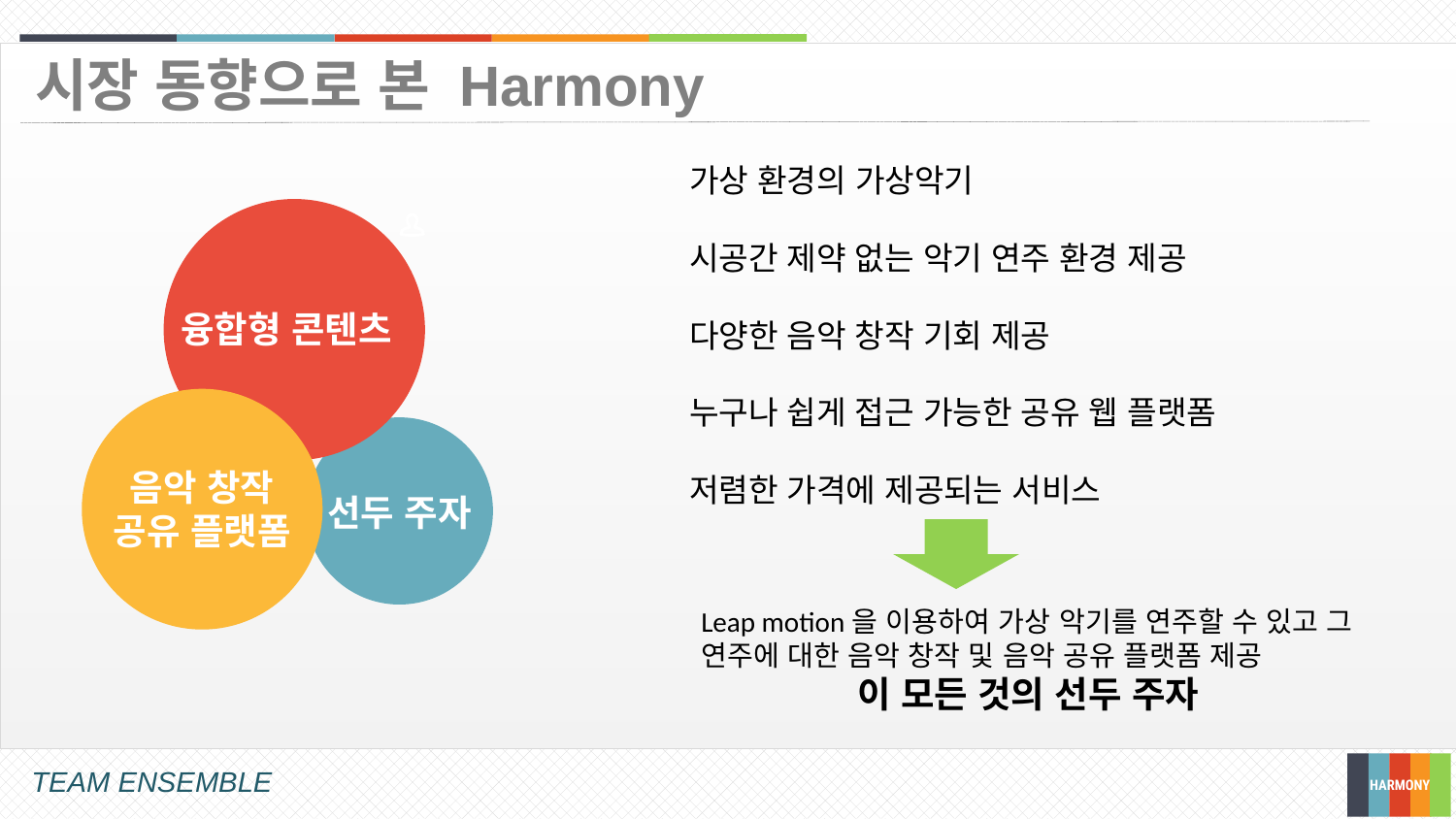

시장 동향으로 본 Harmony
가상 환경의 가상악기
시공간 제약 없는 악기 연주 환경 제공
다양한 음악 창작 기회 제공
누구나 쉽게 접근 가능한 공유 웹 플랫폼
저렴한 가격에 제공되는 서비스

융합형 콘텐츠

음악 창작
공유 플랫폼

선두 주자

Leap motion을 이용하여 가상 악기를 연주할 수 있고 그 연주에 대한 음악 창작 및 음악 공유 플랫폼 제공
이 모든 것의 선두 주자